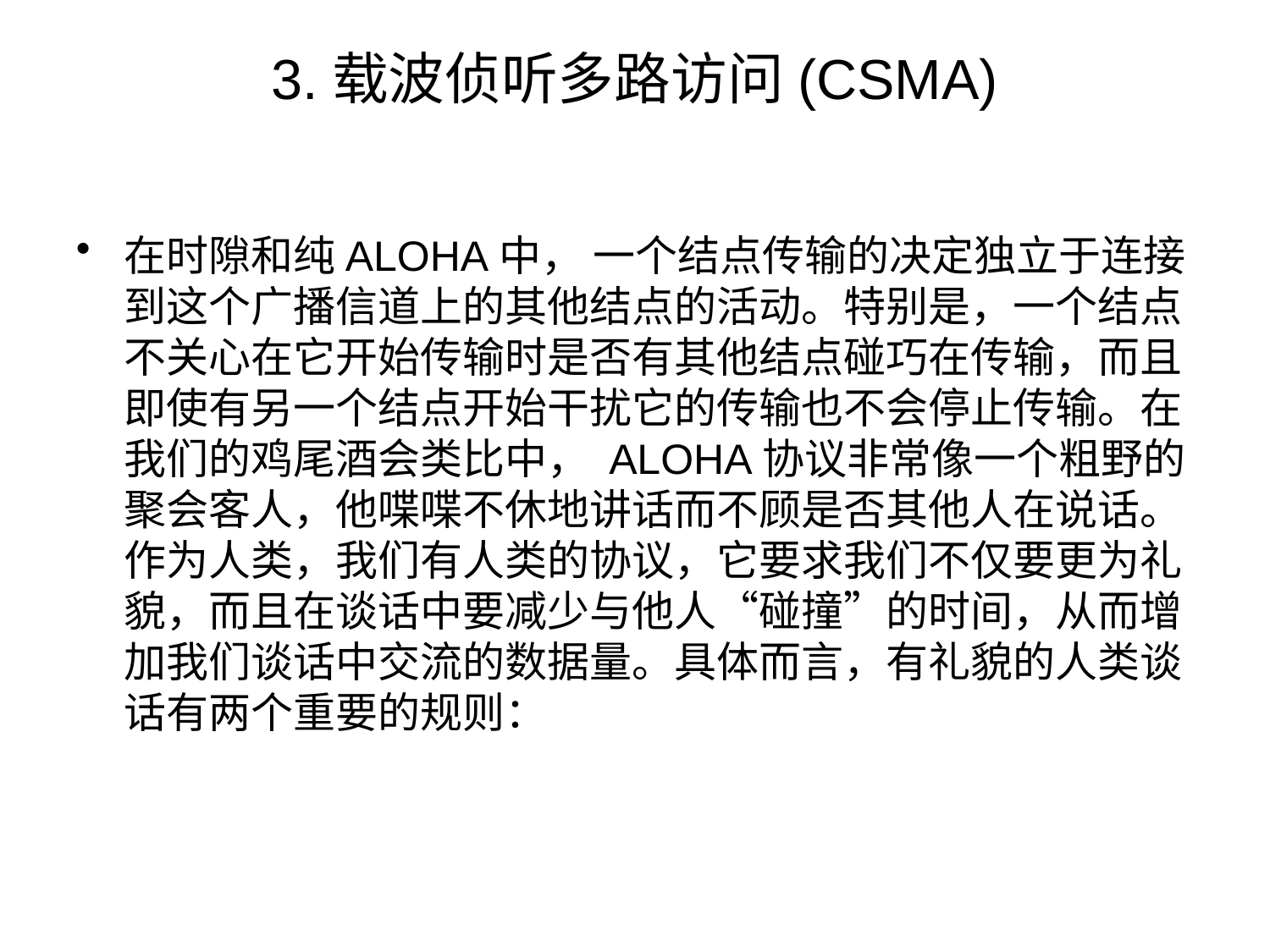

# 3.载波侦听多路访问(CSMA)
在时隙和纯ALOHA中， 一个结点传输的决定独立于连接到这个广播信道上的其他结点的活动。特别是，一个结点不关心在它开始传输时是否有其他结点碰巧在传输，而且即使有另一个结点开始干扰它的传输也不会停止传输。在我们的鸡尾酒会类比中， ALOHA协议非常像一个粗野的聚会客人，他喋喋不休地讲话而不顾是否其他人在说话。作为人类，我们有人类的协议，它要求我们不仅要更为礼貌，而且在谈话中要减少与他人“碰撞”的时间，从而增加我们谈话中交流的数据量。具体而言，有礼貌的人类谈话有两个重要的规则：